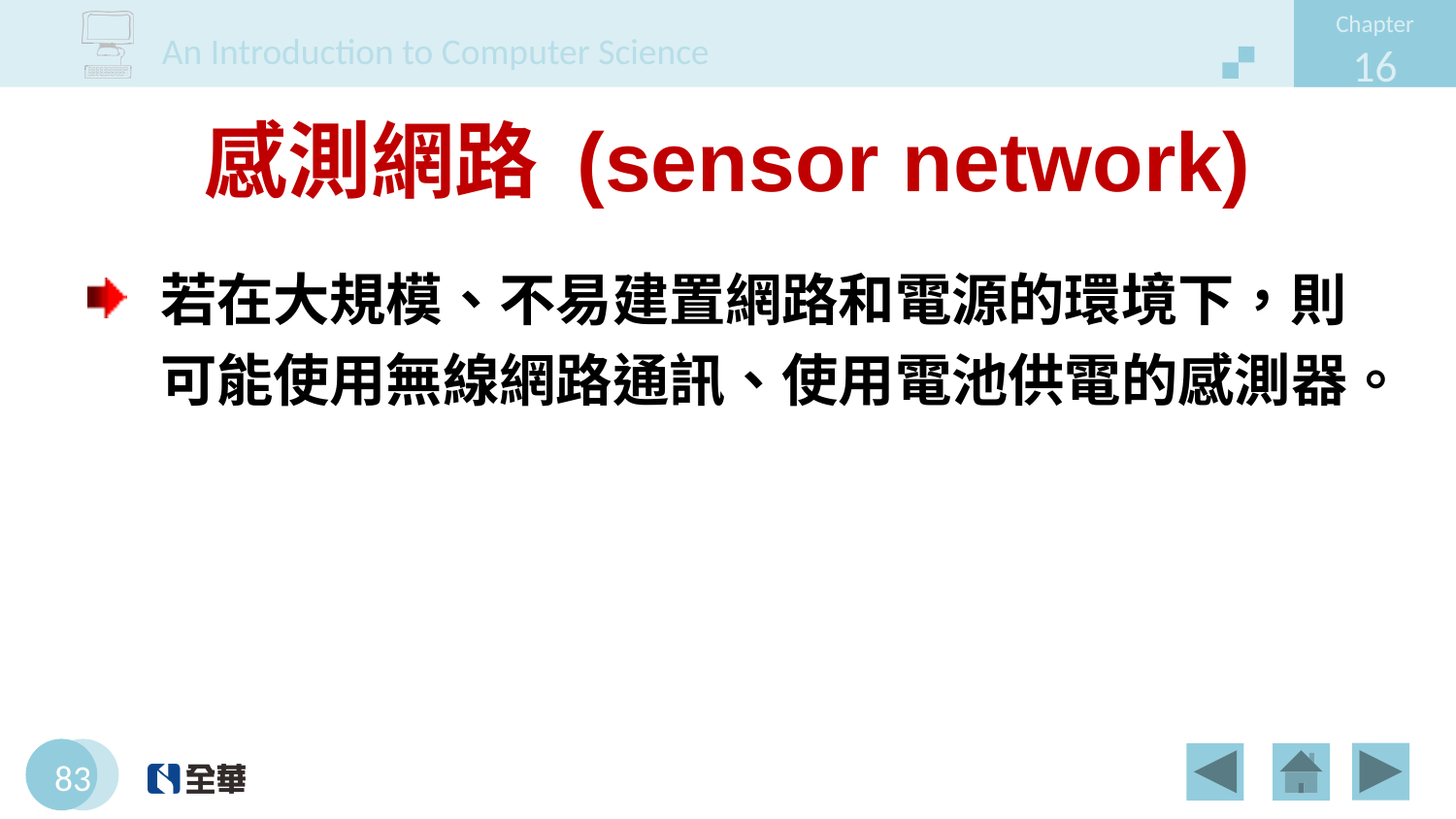

# 感測網路 (sensor network)
若在大規模、不易建置網路和電源的環境下，則可能使用無線網路通訊、使用電池供電的感測器。